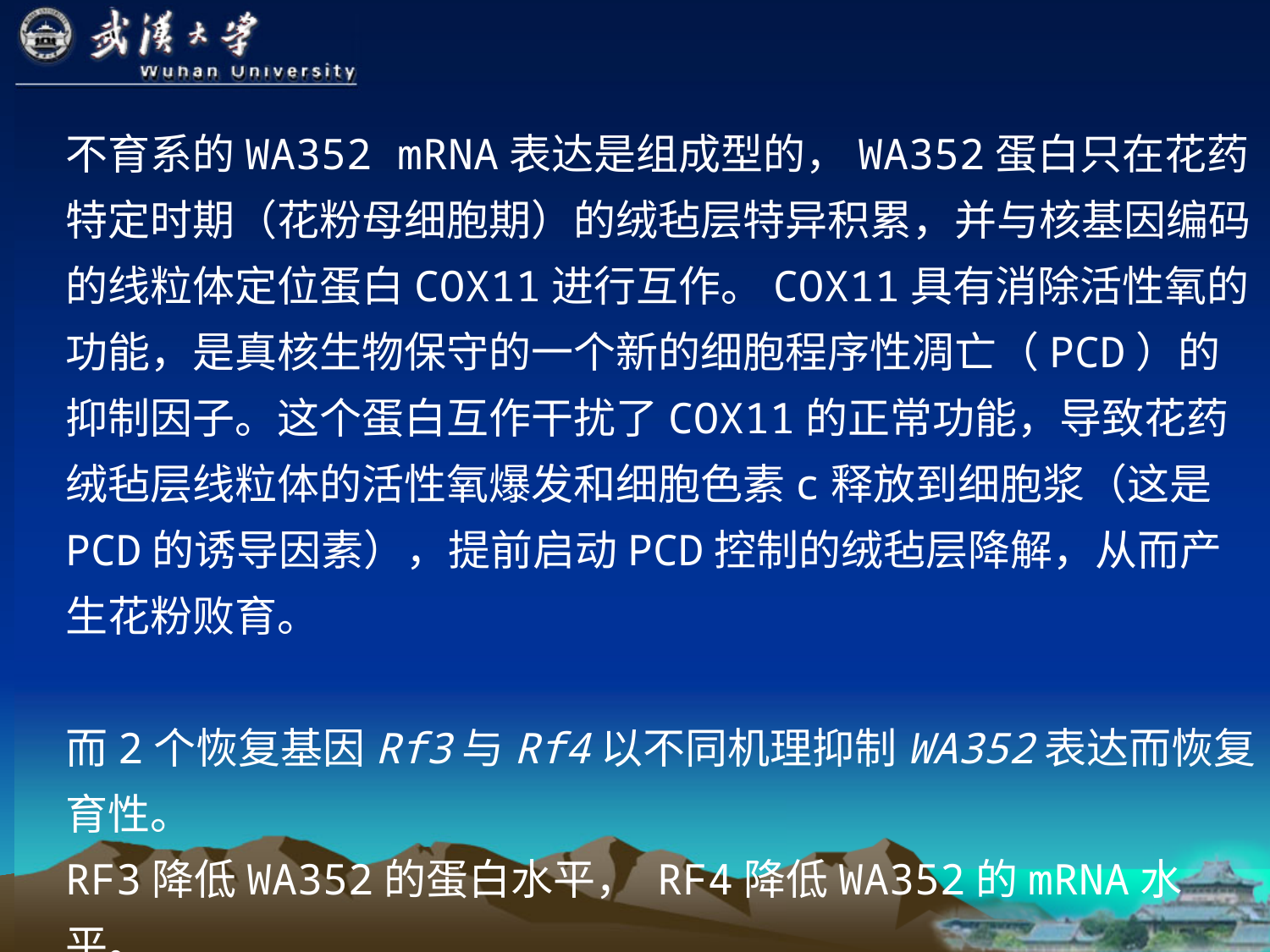

不育系的WA352 mRNA表达是组成型的，WA352蛋白只在花药特定时期（花粉母细胞期）的绒毡层特异积累，并与核基因编码的线粒体定位蛋白COX11进行互作。COX11具有消除活性氧的功能，是真核生物保守的一个新的细胞程序性凋亡（PCD）的抑制因子。这个蛋白互作干扰了COX11的正常功能，导致花药绒毡层线粒体的活性氧爆发和细胞色素c释放到细胞浆（这是PCD的诱导因素），提前启动PCD控制的绒毡层降解，从而产生花粉败育。

而2个恢复基因Rf3与Rf4以不同机理抑制WA352表达而恢复育性。
RF3降低WA352的蛋白水平， RF4降低WA352的mRNA水平。